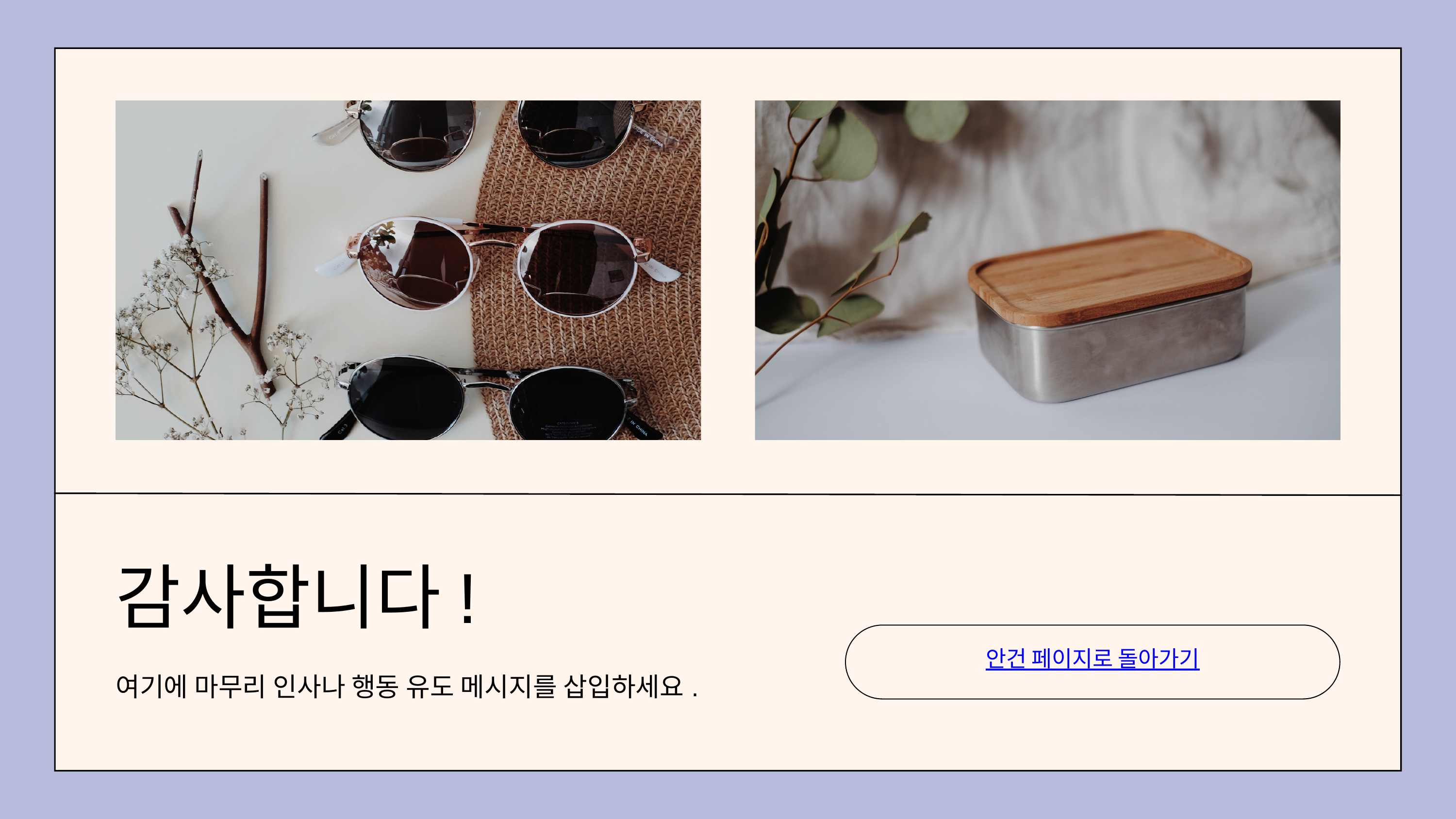

감사합니다!
여기에 마무리 인사나 행동 유도 메시지를 삽입하세요.

안건 페이지로 돌아가기